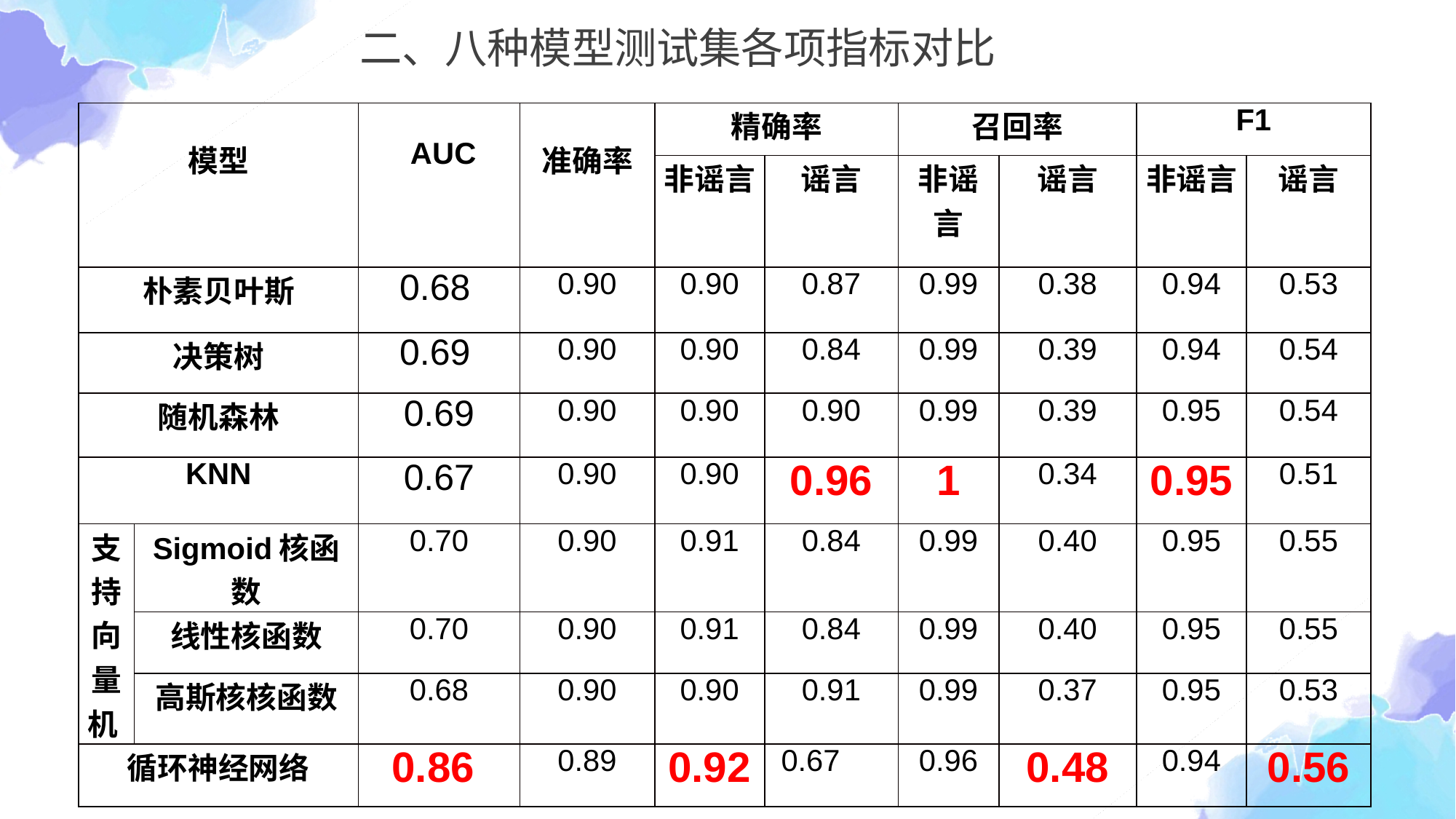

二、八种模型测试集各项指标对比
| 模型 |  | AUC | 准确率 | 精确率 |  | 召回率 |  | F1 |  |
| --- | --- | --- | --- | --- | --- | --- | --- | --- | --- |
|  |  |  |  | 非谣言 | 谣言 | 非谣言 | 谣言 | 非谣言 | 谣言 |
| 朴素贝叶斯 |  | 0.68 | 0.90 | 0.90 | 0.87 | 0.99 | 0.38 | 0.94 | 0.53 |
| 决策树 |  | 0.69 | 0.90 | 0.90 | 0.84 | 0.99 | 0.39 | 0.94 | 0.54 |
| 随机森林 |  | 0.69 | 0.90 | 0.90 | 0.90 | 0.99 | 0.39 | 0.95 | 0.54 |
| KNN |  | 0.67 | 0.90 | 0.90 | 0.96 | 1 | 0.34 | 0.95 | 0.51 |
| 支持向量机 | Sigmoid核函数 | 0.70 | 0.90 | 0.91 | 0.84 | 0.99 | 0.40 | 0.95 | 0.55 |
|  | 线性核函数 | 0.70 | 0.90 | 0.91 | 0.84 | 0.99 | 0.40 | 0.95 | 0.55 |
|  | 高斯核核函数 | 0.68 | 0.90 | 0.90 | 0.91 | 0.99 | 0.37 | 0.95 | 0.53 |
| 循环神经网络 |  | 0.86 | 0.89 | 0.92 | 0.67 | 0.96 | 0.48 | 0.94 | 0.56 |